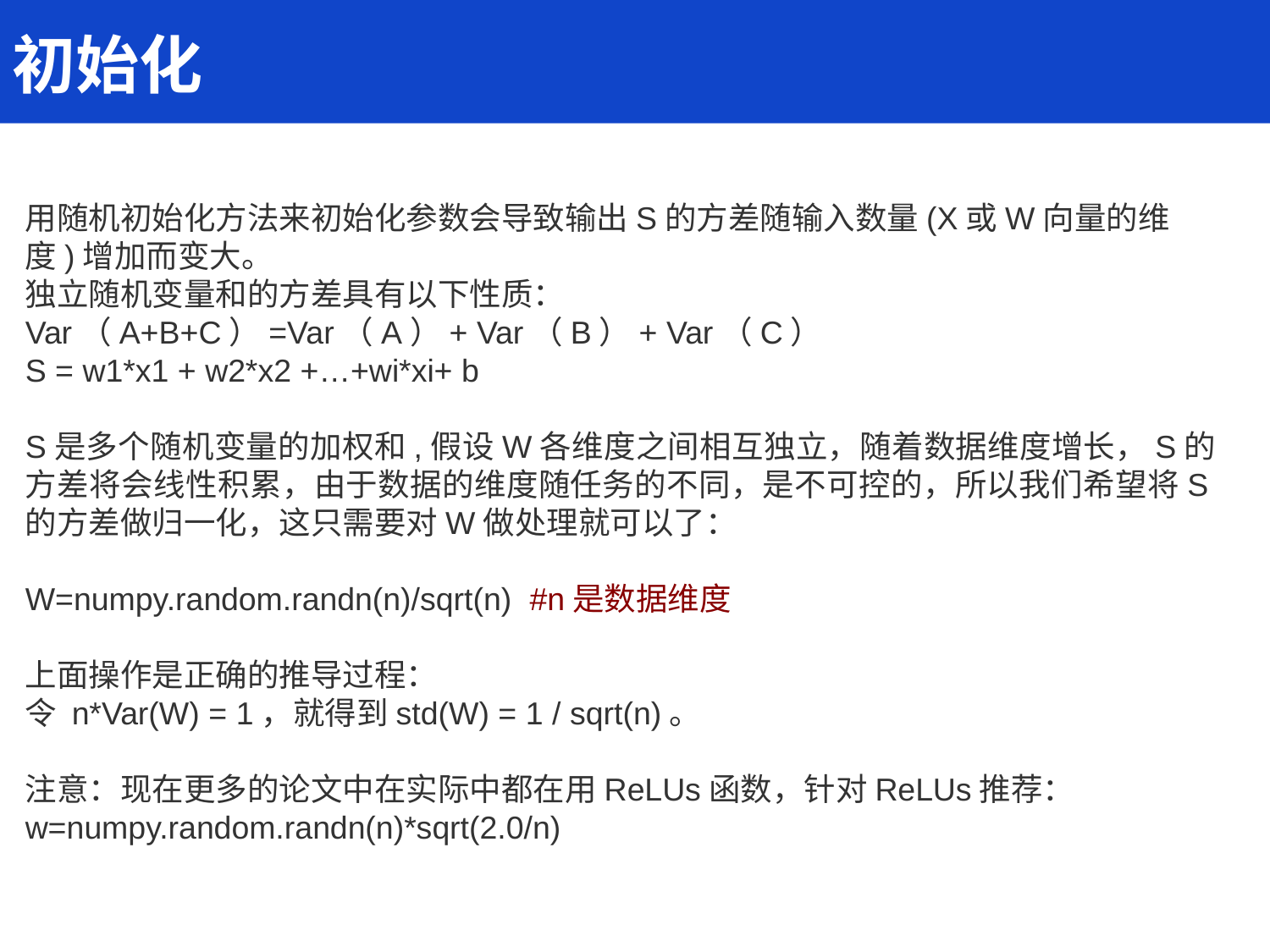

初始化
用随机初始化方法来初始化参数会导致输出S的方差随输入数量(X或W向量的维度)增加而变大。 
独立随机变量和的方差具有以下性质：
Var（A+B+C）=Var（A）+ Var（B）+ Var（C）
S = w1*x1 + w2*x2 +…+wi*xi+ b

S是多个随机变量的加权和,假设W各维度之间相互独立，随着数据维度增长，S的方差将会线性积累，由于数据的维度随任务的不同，是不可控的，所以我们希望将S的方差做归一化，这只需要对W做处理就可以了：

W=numpy.random.randn(n)/sqrt(n)  #n是数据维度

上面操作是正确的推导过程：
令 n*Var(W) = 1，就得到std(W) = 1 / sqrt(n)。

注意：现在更多的论文中在实际中都在用ReLUs函数，针对ReLUs推荐：
w=numpy.random.randn(n)*sqrt(2.0/n)